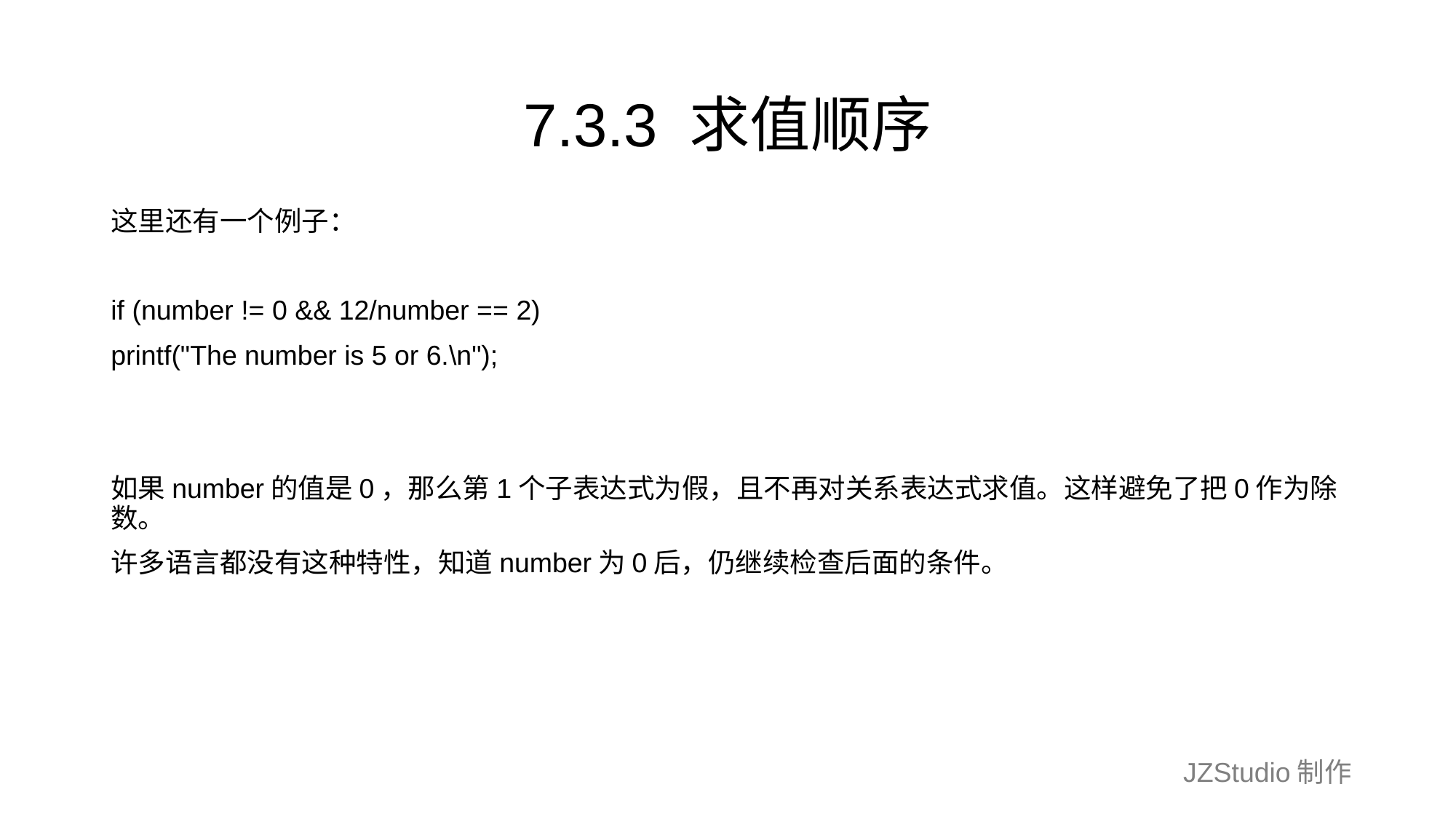

# 7.3.3 求值顺序
这里还有一个例子：

if (number != 0 && 12/number == 2)
printf("The number is 5 or 6.\n");

如果number的值是0，那么第1个子表达式为假，且不再对关系表达式求值。这样避免了把0作为除数。
许多语言都没有这种特性，知道number为0后，仍继续检查后面的条件。